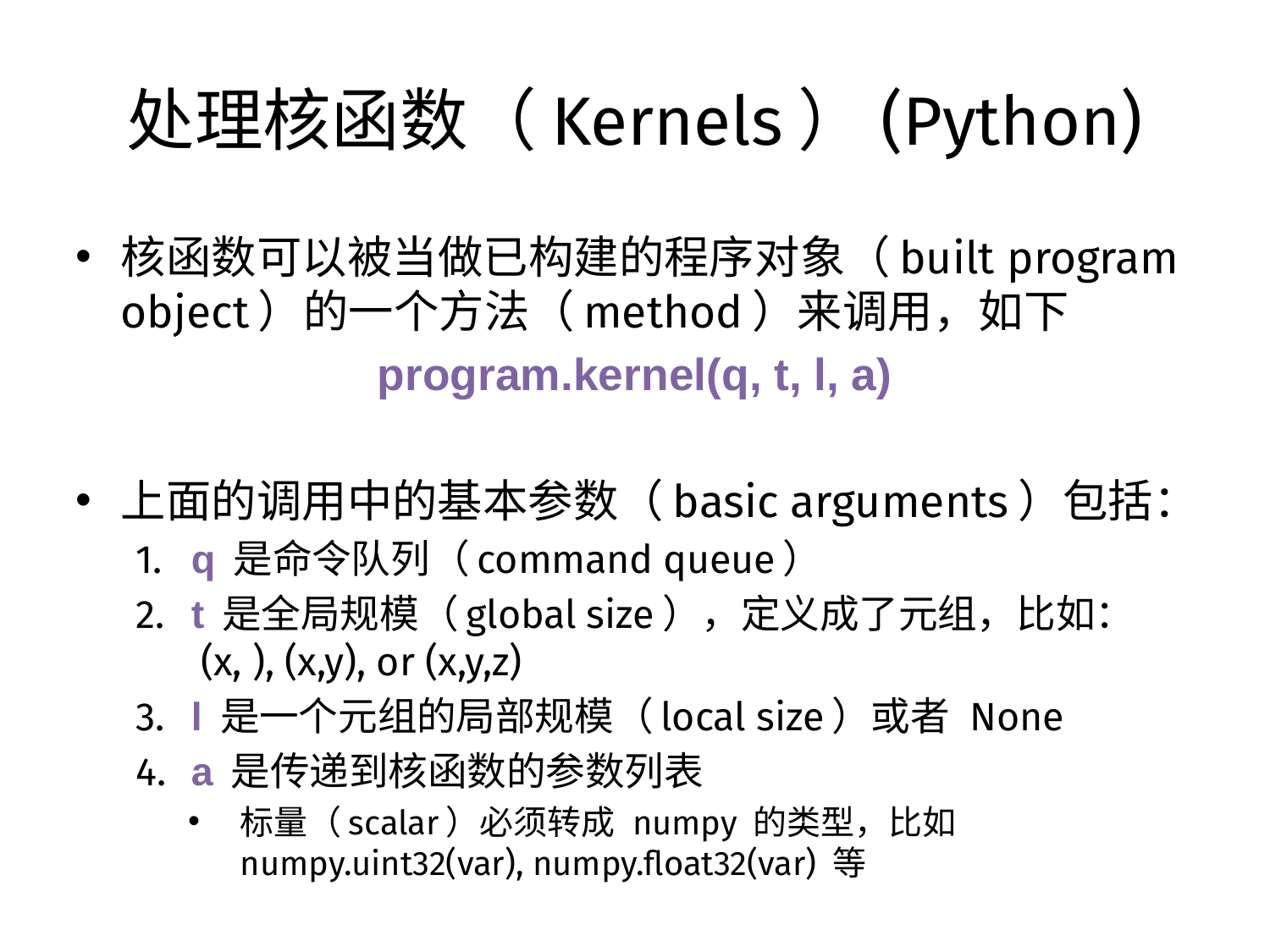

处理核函数（Kernels）(Python)
核函数可以被当做已构建的程序对象（built program object）的一个方法（method）来调用，如下
program.kernel(q, t, l, a)

上面的调用中的基本参数（basic arguments）包括：
 q 是命令队列（command queue）
 t 是全局规模（global size），定义成了元组，比如：
 (x, ), (x,y), or (x,y,z)
 l 是一个元组的局部规模（local size）或者 None
 a 是传递到核函数的参数列表
标量（scalar）必须转成 numpy 的类型，比如 numpy.uint32(var), numpy.float32(var) 等